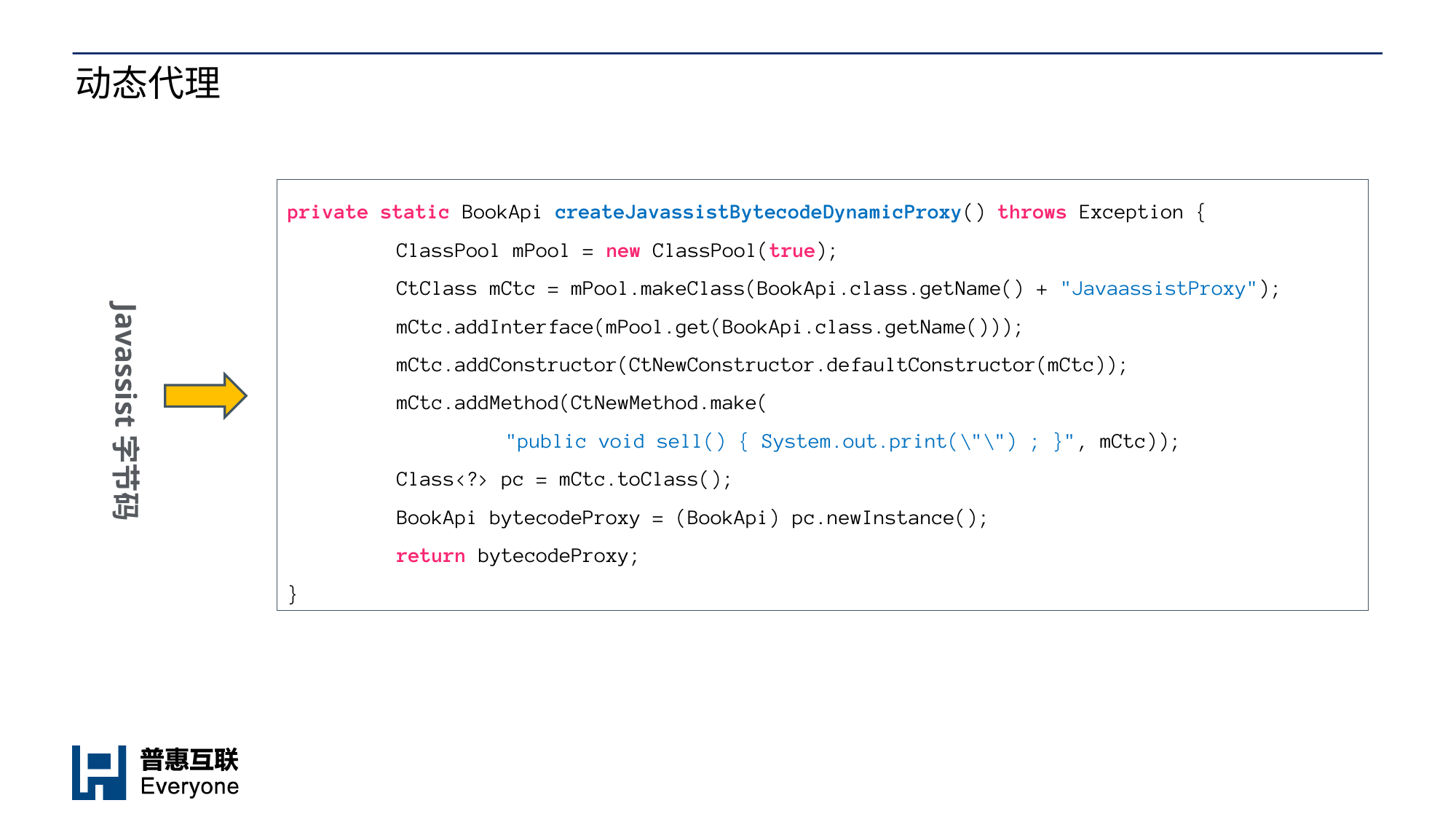

# 动态代理
private static BookApi createJavassistBytecodeDynamicProxy() throws Exception {
	ClassPool mPool = new ClassPool(true);
	CtClass mCtc = mPool.makeClass(BookApi.class.getName() + "JavaassistProxy");
	mCtc.addInterface(mPool.get(BookApi.class.getName()));
	mCtc.addConstructor(CtNewConstructor.defaultConstructor(mCtc));
	mCtc.addMethod(CtNewMethod.make(
		"public void sell() { System.out.print(\"\") ; }", mCtc));
	Class<?> pc = mCtc.toClass();
	BookApi bytecodeProxy = (BookApi) pc.newInstance();
	return bytecodeProxy;
}
Javassist字节码